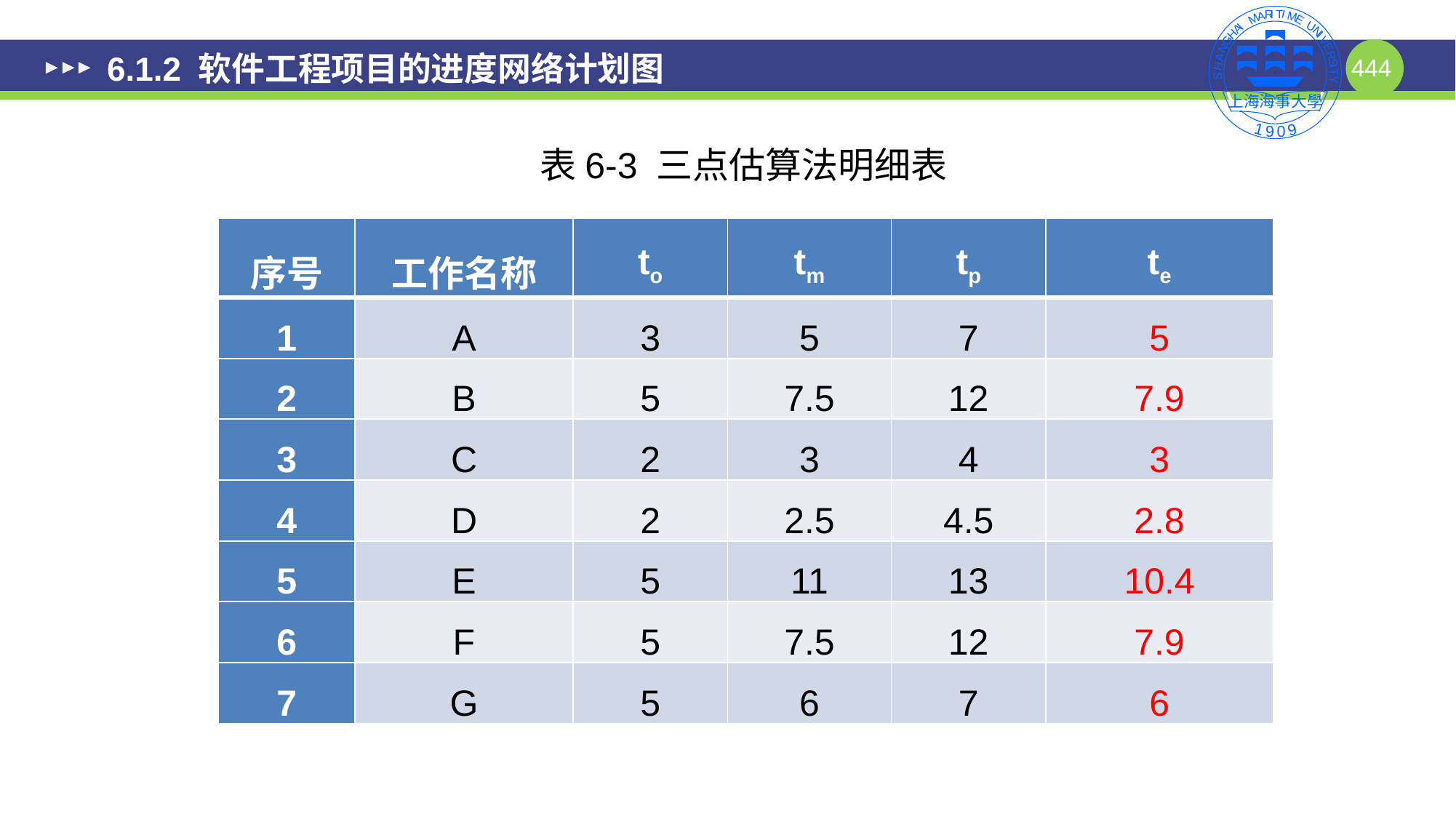

# 6.1.2 软件工程项目的进度网络计划图
表6-3 三点估算法明细表
| 序号 | 工作名称 | to | tm | tp | te |
| --- | --- | --- | --- | --- | --- |
| 1 | A | 3 | 5 | 7 | 5 |
| 2 | B | 5 | 7.5 | 12 | 7.9 |
| 3 | C | 2 | 3 | 4 | 3 |
| 4 | D | 2 | 2.5 | 4.5 | 2.8 |
| 5 | E | 5 | 11 | 13 | 10.4 |
| 6 | F | 5 | 7.5 | 12 | 7.9 |
| 7 | G | 5 | 6 | 7 | 6 |
444